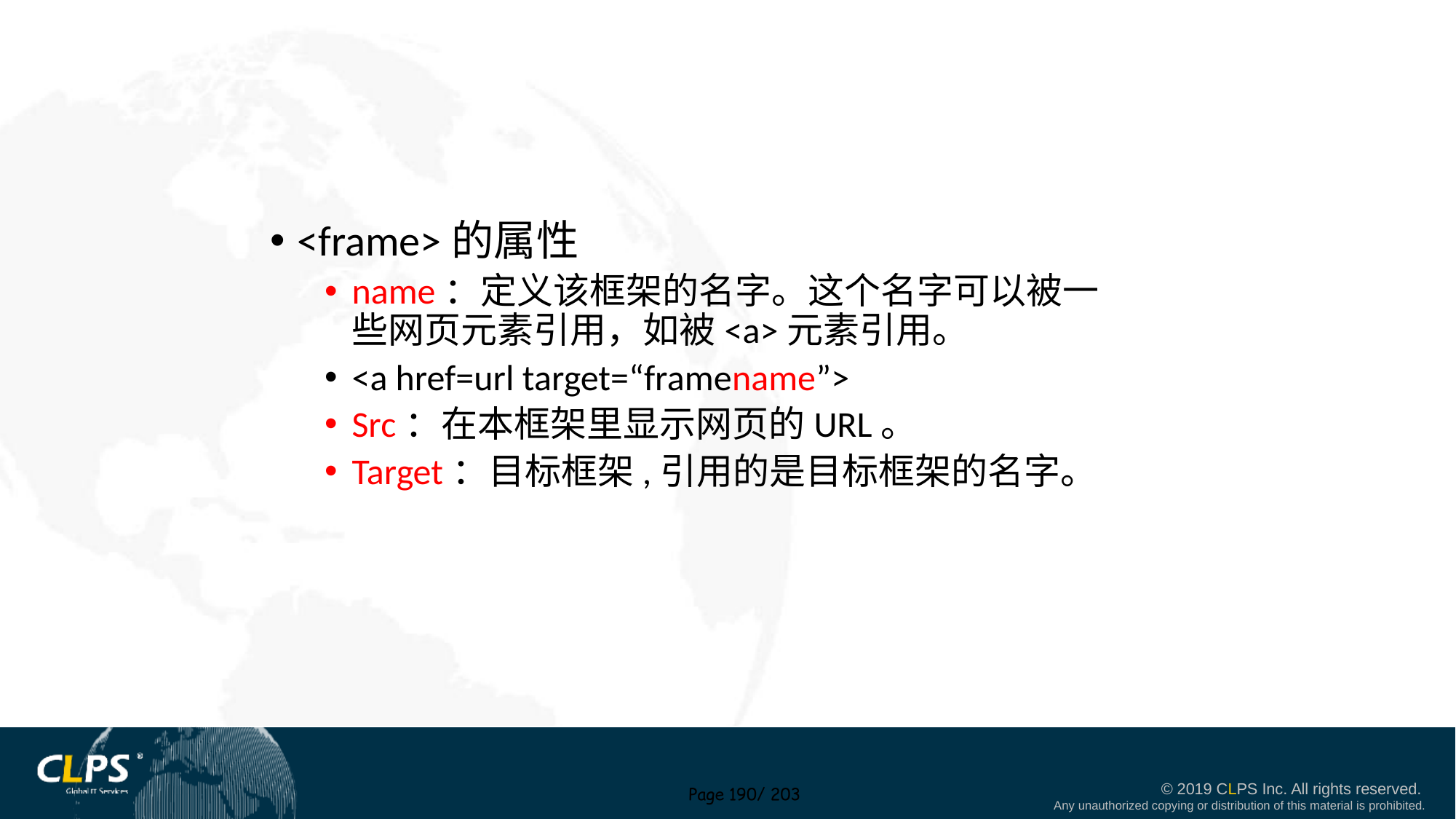

<frame>的属性
name：定义该框架的名字。这个名字可以被一些网页元素引用，如被<a>元素引用。
<a href=url target=“framename”>
Src：在本框架里显示网页的URL。
Target：目标框架,引用的是目标框架的名字。
Page 190/ 203